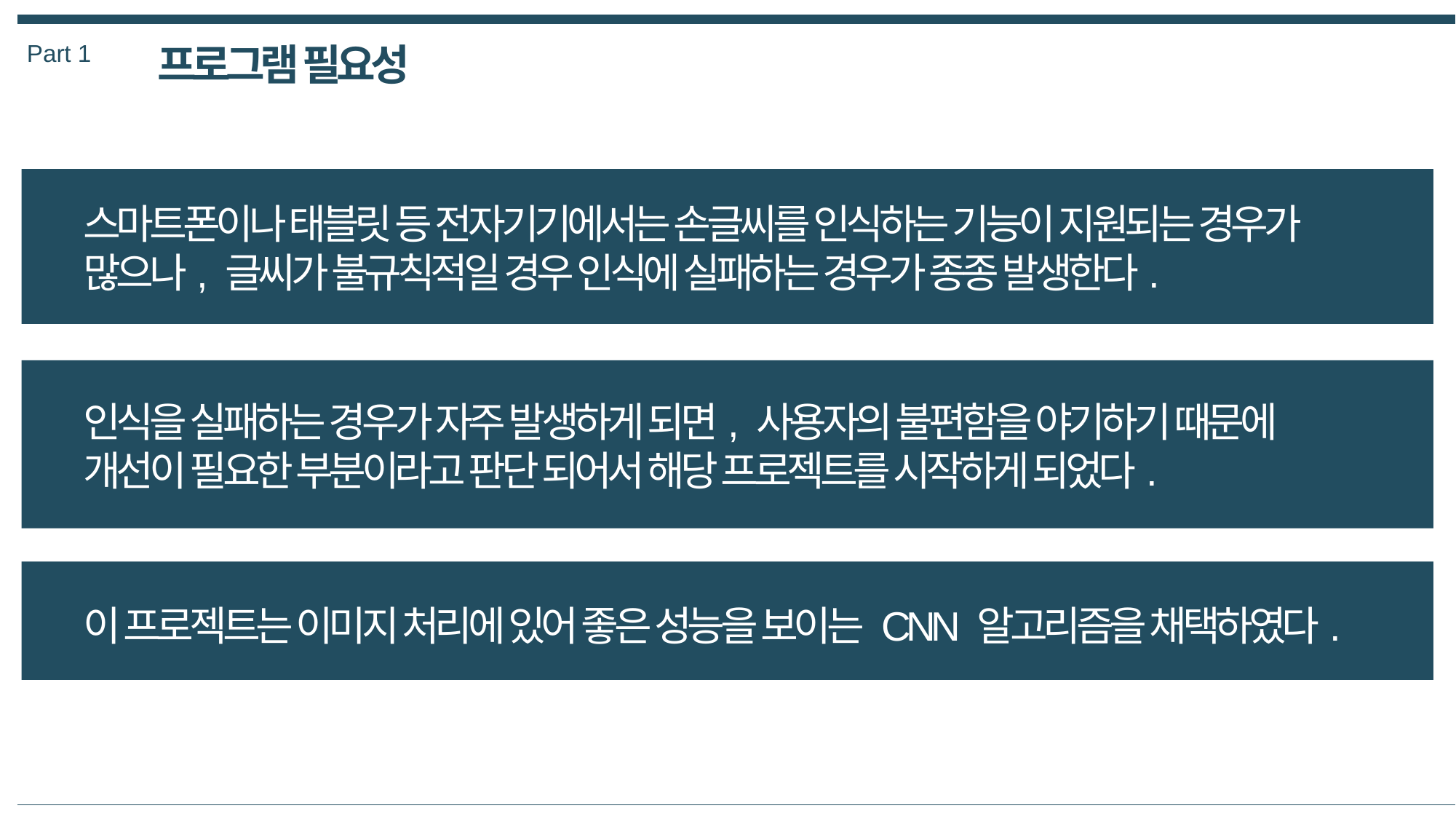

Part 1
프로그램 필요성

스마트폰이나 태블릿 등 전자기기에서는 손글씨를 인식하는 기능이 지원되는 경우가 많으나, 글씨가 불규칙적일 경우 인식에 실패하는 경우가 종종 발생한다.

인식을 실패하는 경우가 자주 발생하게 되면, 사용자의 불편함을 야기하기 때문에 개선이 필요한 부분이라고 판단 되어서 해당 프로젝트를 시작하게 되었다.

이 프로젝트는 이미지 처리에 있어 좋은 성능을 보이는 CNN 알고리즘을 채택하였다.